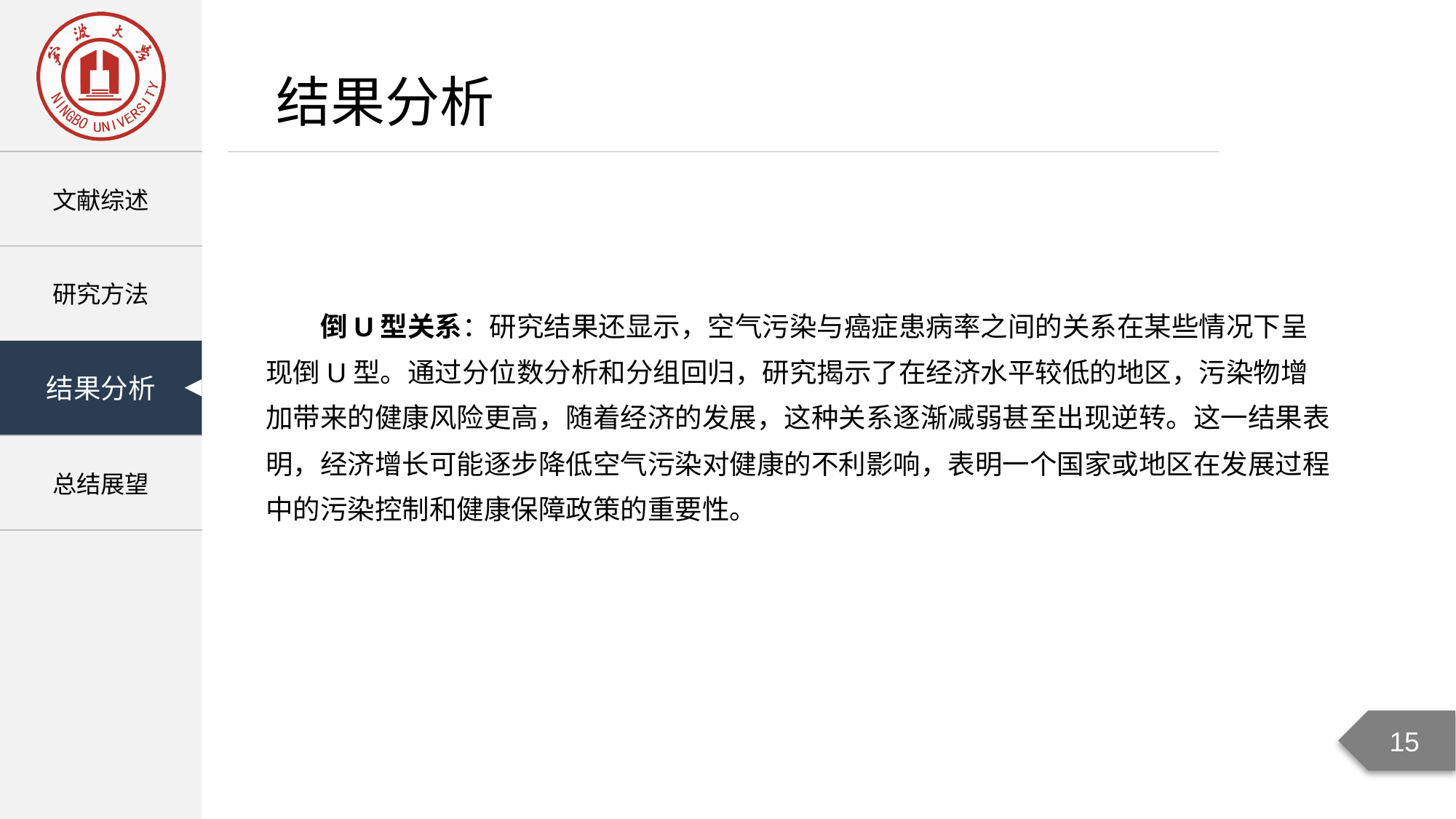

结果分析
倒U型关系：研究结果还显示，空气污染与癌症患病率之间的关系在某些情况下呈现倒U型。通过分位数分析和分组回归，研究揭示了在经济水平较低的地区，污染物增加带来的健康风险更高，随着经济的发展，这种关系逐渐减弱甚至出现逆转。这一结果表明，经济增长可能逐步降低空气污染对健康的不利影响，表明一个国家或地区在发展过程中的污染控制和健康保障政策的重要性。